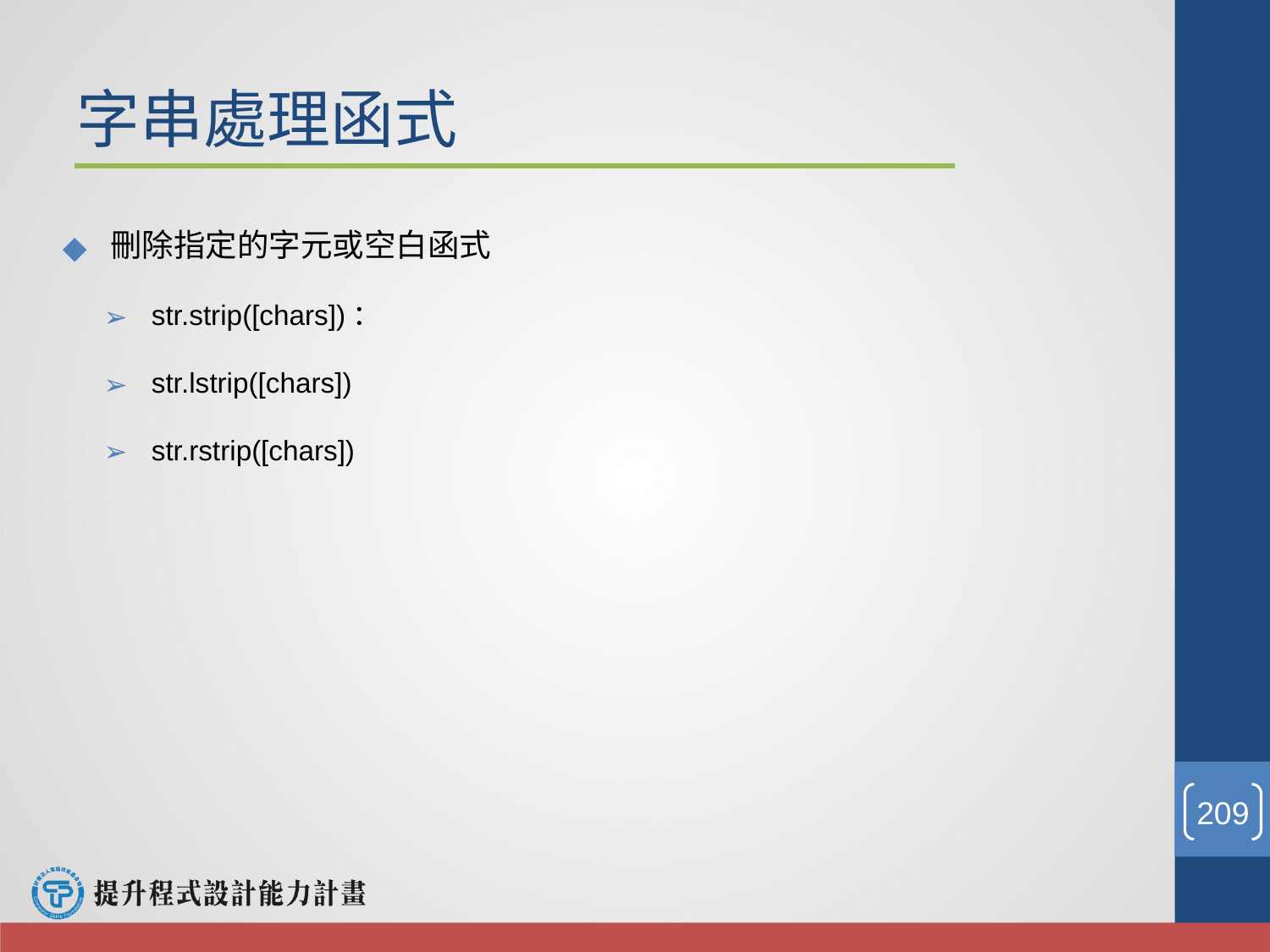

# 字串處理函式
刪除指定的字元或空白函式
str.strip([chars])：
str.lstrip([chars])
str.rstrip([chars])

209